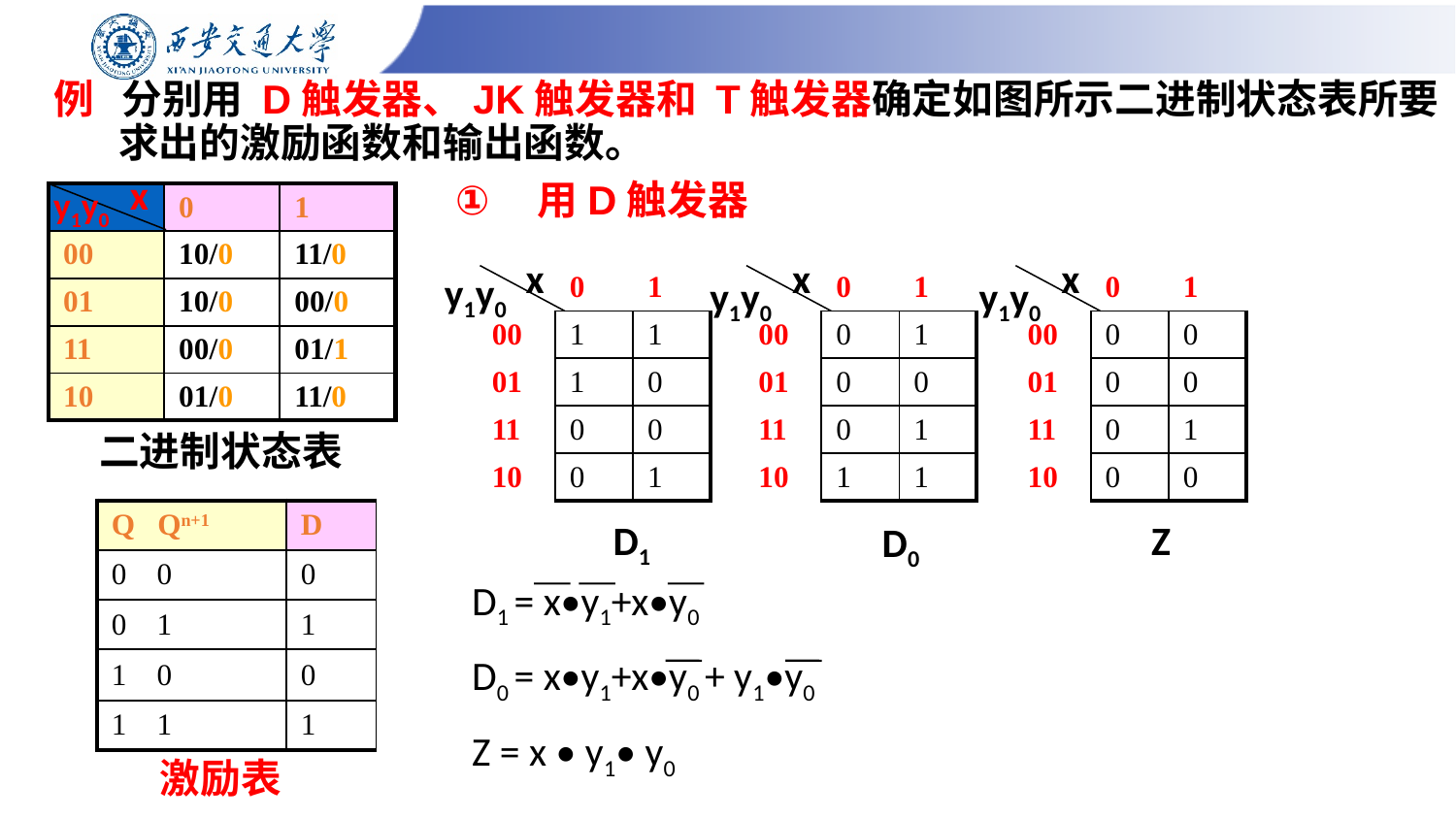

# 例   分别用 D触发器、JK触发器和 T触发器确定如图所示二进制状态表所要 求出的激励函数和输出函数。
x
用D触发器
y1y0
|  | 0 | 1 |
| --- | --- | --- |
| 00 | 10/0 | 11/0 |
| 01 | 10/0 | 00/0 |
| 11 | 00/0 | 01/1 |
| 10 | 01/0 | 11/0 |

x
x
x
y1y0
|  | 0 | 1 |
| --- | --- | --- |
| 00 | 1 | 1 |
| 01 | 1 | 0 |
| 11 | 0 | 0 |
| 10 | 0 | 1 |
y1y0
|  | 0 | 1 |
| --- | --- | --- |
| 00 | 0 | 1 |
| 01 | 0 | 0 |
| 11 | 0 | 1 |
| 10 | 1 | 1 |
y1y0
|  | 0 | 1 |
| --- | --- | --- |
| 00 | 0 | 0 |
| 01 | 0 | 0 |
| 11 | 0 | 1 |
| 10 | 0 | 0 |

二进制状态表
| Q Qn+1 | D |
| --- | --- |
| 0 0 | 0 |
| 0 1 | 1 |
| 1 0 | 0 |
| 1 1 | 1 |
D1
Z
D0
D1 = x•y1+x•y0
D0 = x•y1+x•y0 + y1•y0
Z = x • y1• y0

激励表